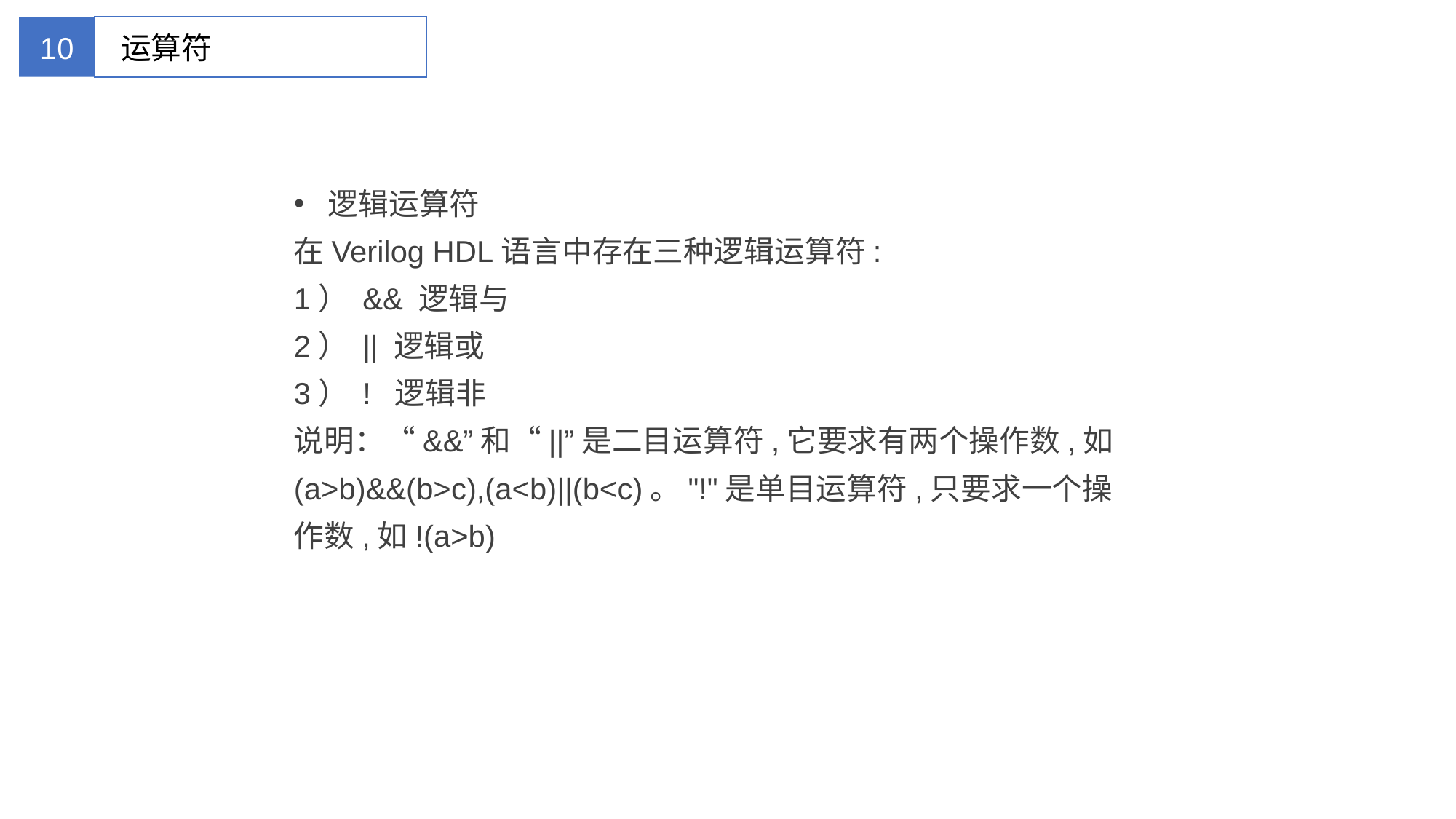

10

运算符
逻辑运算符
在Verilog HDL语言中存在三种逻辑运算符:
1） && 逻辑与
2） || 逻辑或
3） !  逻辑非
说明：“&&”和“||”是二目运算符,它要求有两个操作数,如 (a>b)&&(b>c),(a<b)||(b<c)。"!"是单目运算符,只要求一个操作数,如!(a>b)